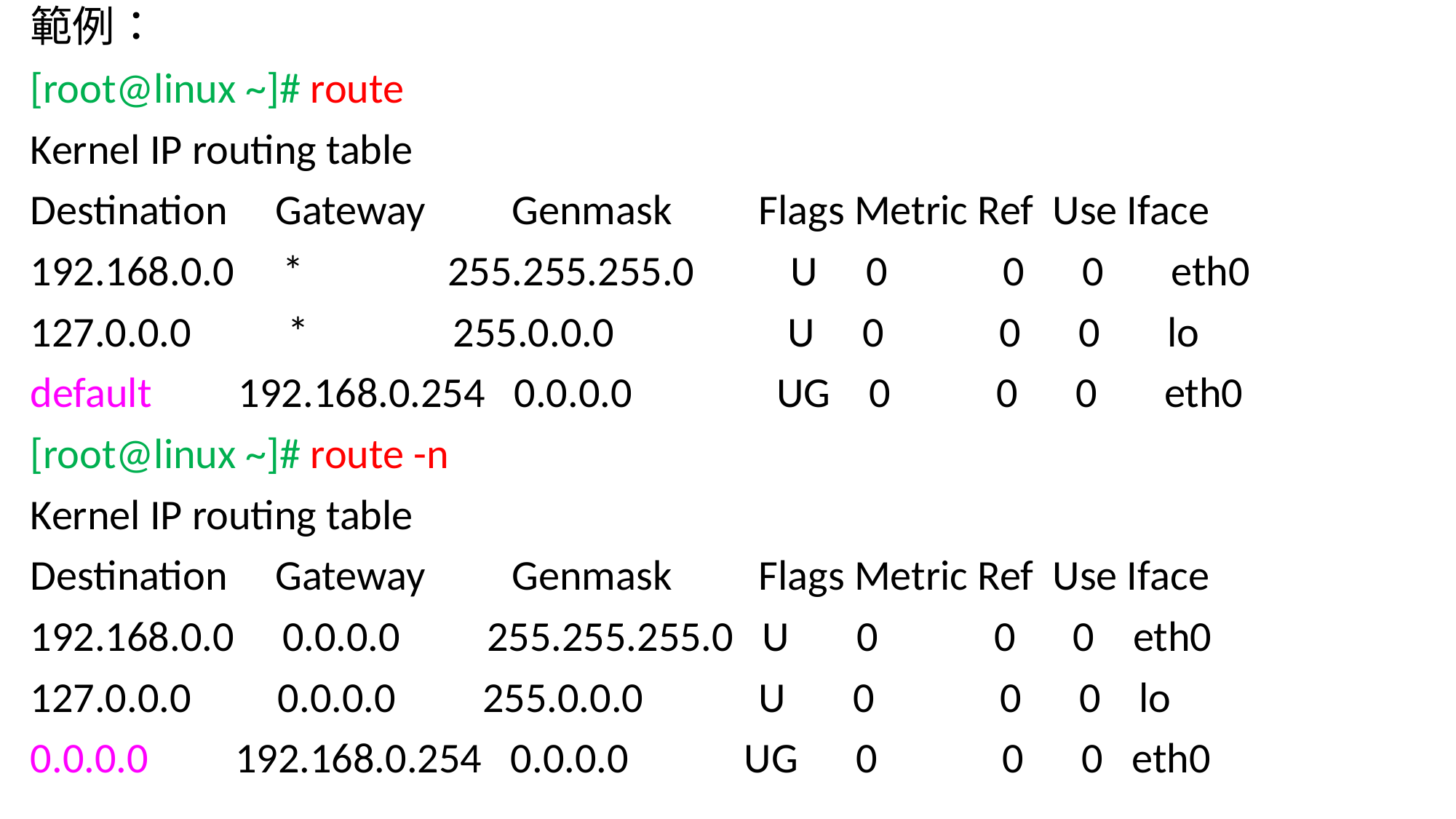

範例：
[root@linux ~]# route
Kernel IP routing table
Destination     Gateway         Genmask         Flags Metric Ref  Use Iface
192.168.0.0     *               255.255.255.0          U     0            0      0       eth0
127.0.0.0          *               255.0.0.0                  U     0            0      0       lo
default         192.168.0.254   0.0.0.0               UG    0           0      0       eth0
[root@linux ~]# route -n
Kernel IP routing table
Destination     Gateway         Genmask         Flags Metric Ref  Use Iface
192.168.0.0     0.0.0.0         255.255.255.0   U       0            0      0    eth0
127.0.0.0         0.0.0.0         255.0.0.0            U       0             0      0    lo
0.0.0.0         192.168.0.254   0.0.0.0            UG      0             0      0   eth0